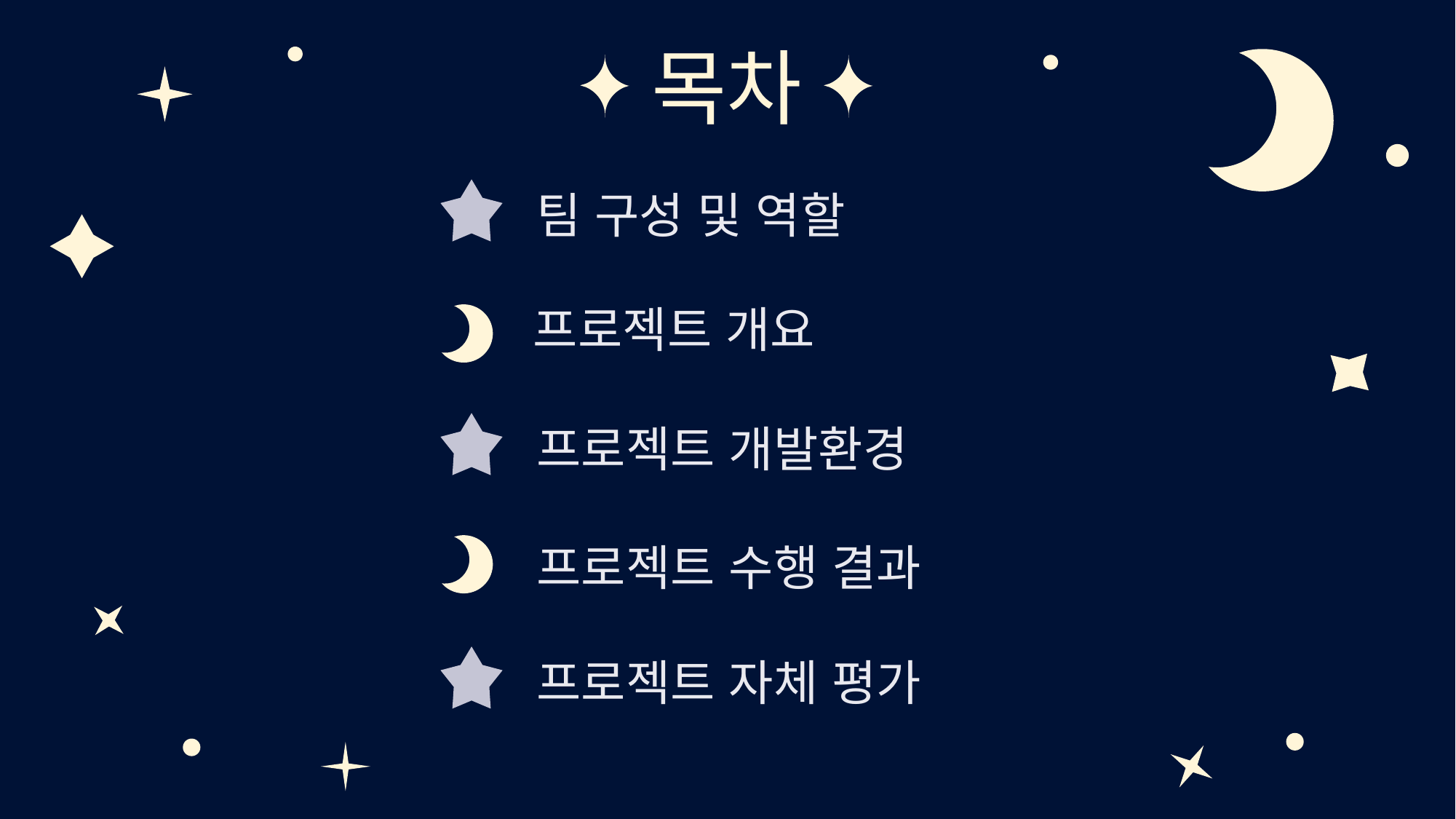

목차

팀 구성 및 역할

프로젝트 개요

프로젝트 개발환경
프로젝트 수행 결과

프로젝트 자체 평가